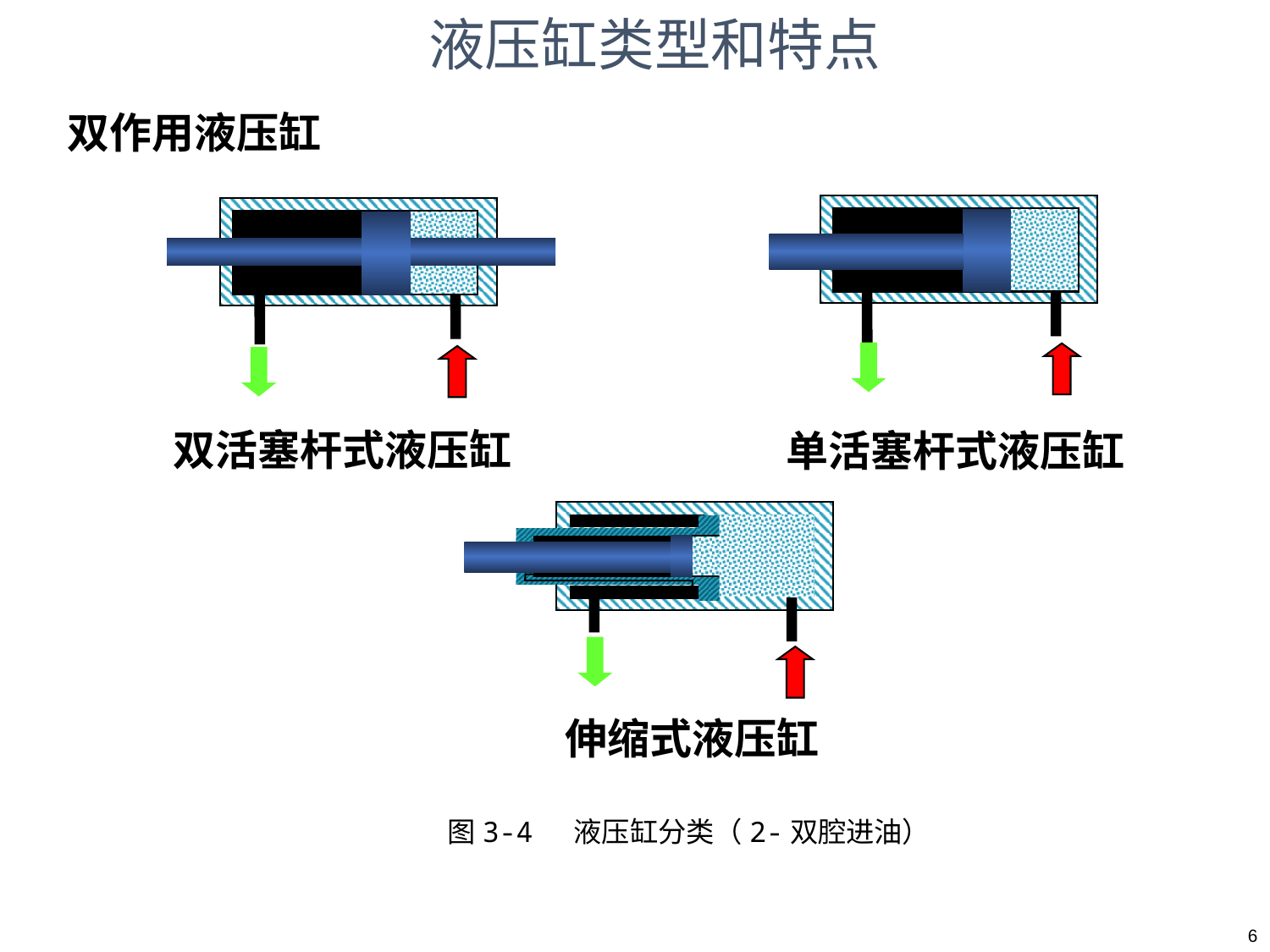

液压缸类型和特点
双作用液压缸

双活塞杆式液压缸
单活塞杆式液压缸

伸缩式液压缸
图3-4  液压缸分类（2-双腔进油）

6